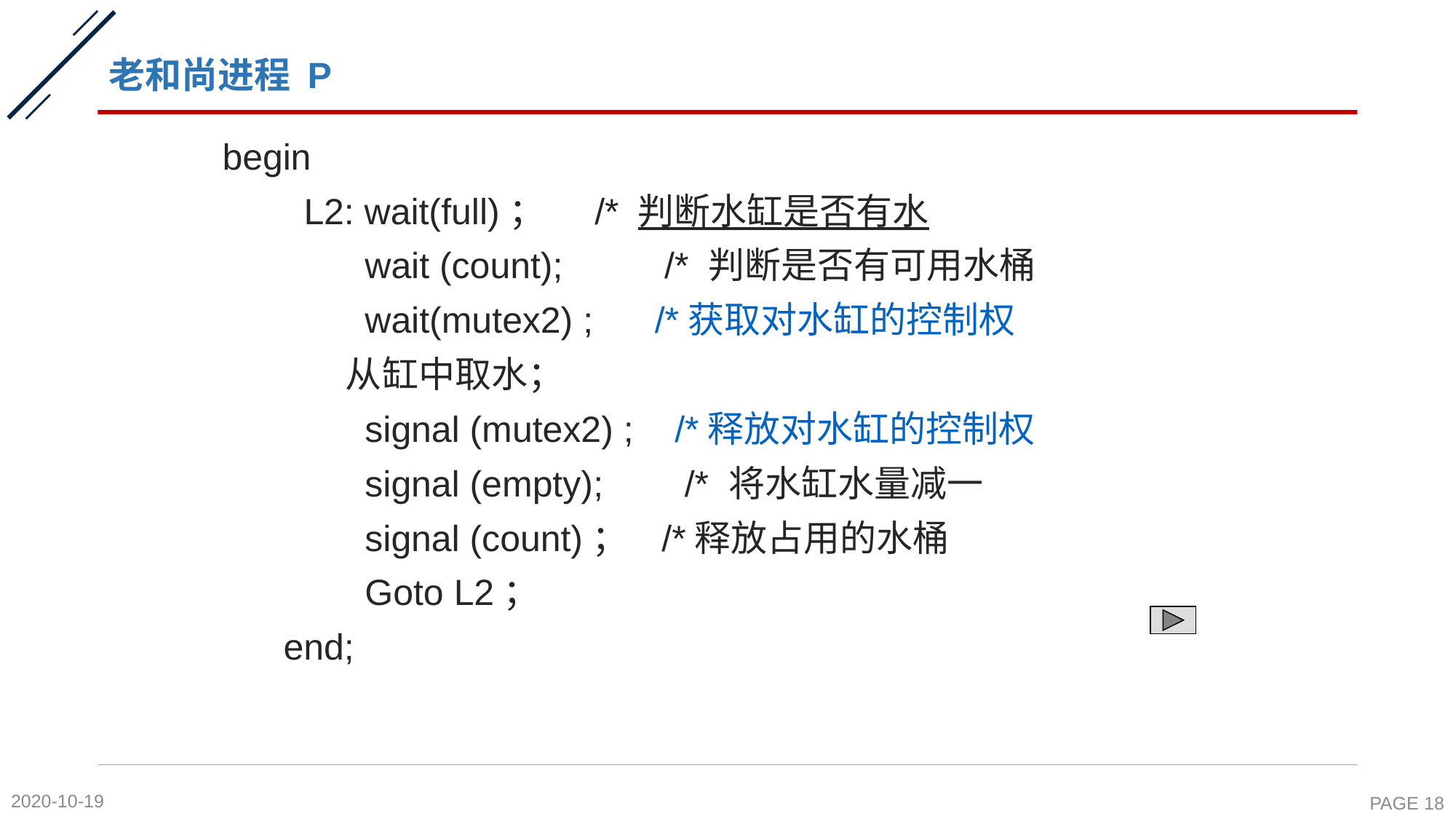

# 老和尚进程 P
begin
        L2: wait(full)；     /* 判断水缸是否有水
              wait (count);          /* 判断是否有可用水桶
              wait(mutex2) ;      /*获取对水缸的控制权
              从缸中取水；
              signal (mutex2) ;    /*释放对水缸的控制权
              signal (empty);        /* 将水缸水量减一
              signal (count)；   /*释放占用的水桶
              Goto L2；
      end;

2020-10-19
PAGE 18